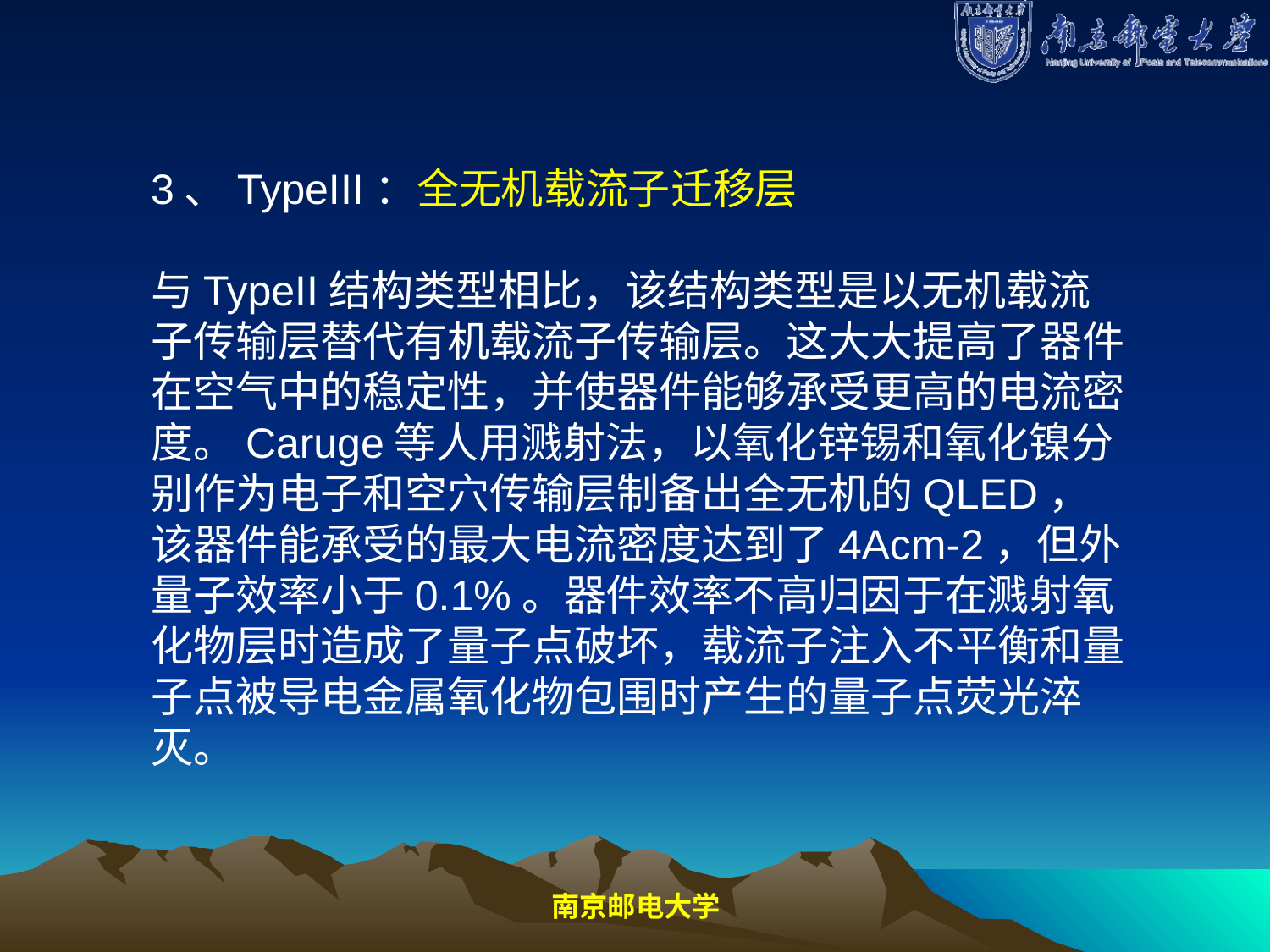

3、TypeIII：全无机载流子迁移层

与TypeII结构类型相比，该结构类型是以无机载流子传输层替代有机载流子传输层。这大大提高了器件在空气中的稳定性，并使器件能够承受更高的电流密度。Caruge等人用溅射法，以氧化锌锡和氧化镍分别作为电子和空穴传输层制备出全无机的QLED，该器件能承受的最大电流密度达到了4Acm-2，但外量子效率小于0.1%。器件效率不高归因于在溅射氧化物层时造成了量子点破坏，载流子注入不平衡和量子点被导电金属氧化物包围时产生的量子点荧光淬灭。
南京邮电大学

78